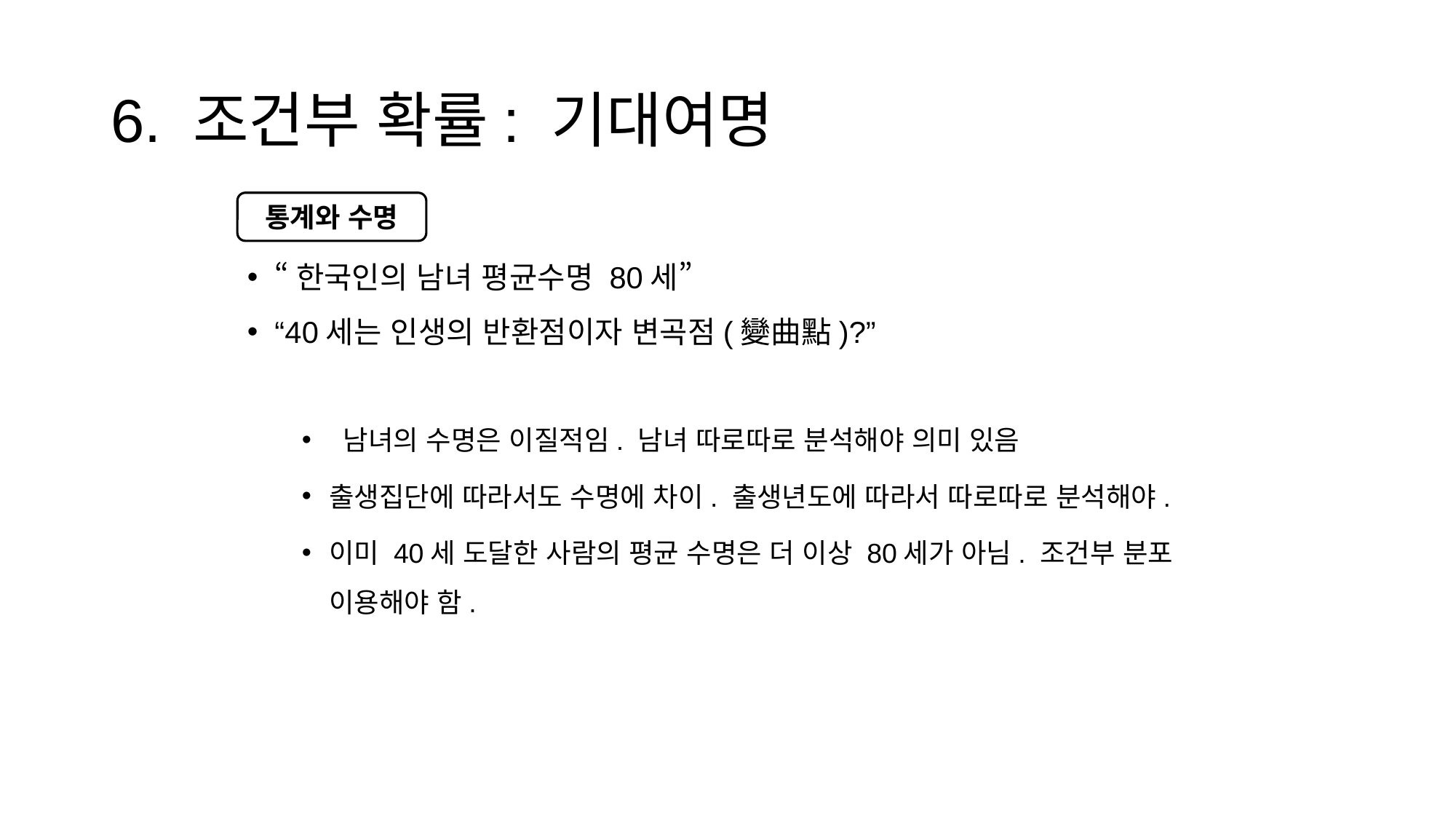

# 6. 조건부 확률: 기대여명

“한국인의 남녀 평균수명 80세”
“40세는 인생의 반환점이자 변곡점(變曲點)?”

 남녀의 수명은 이질적임. 남녀 따로따로 분석해야 의미 있음
출생집단에 따라서도 수명에 차이. 출생년도에 따라서 따로따로 분석해야.
이미 40세 도달한 사람의 평균 수명은 더 이상 80세가 아님. 조건부 분포 이용해야 함.
통계와 수명